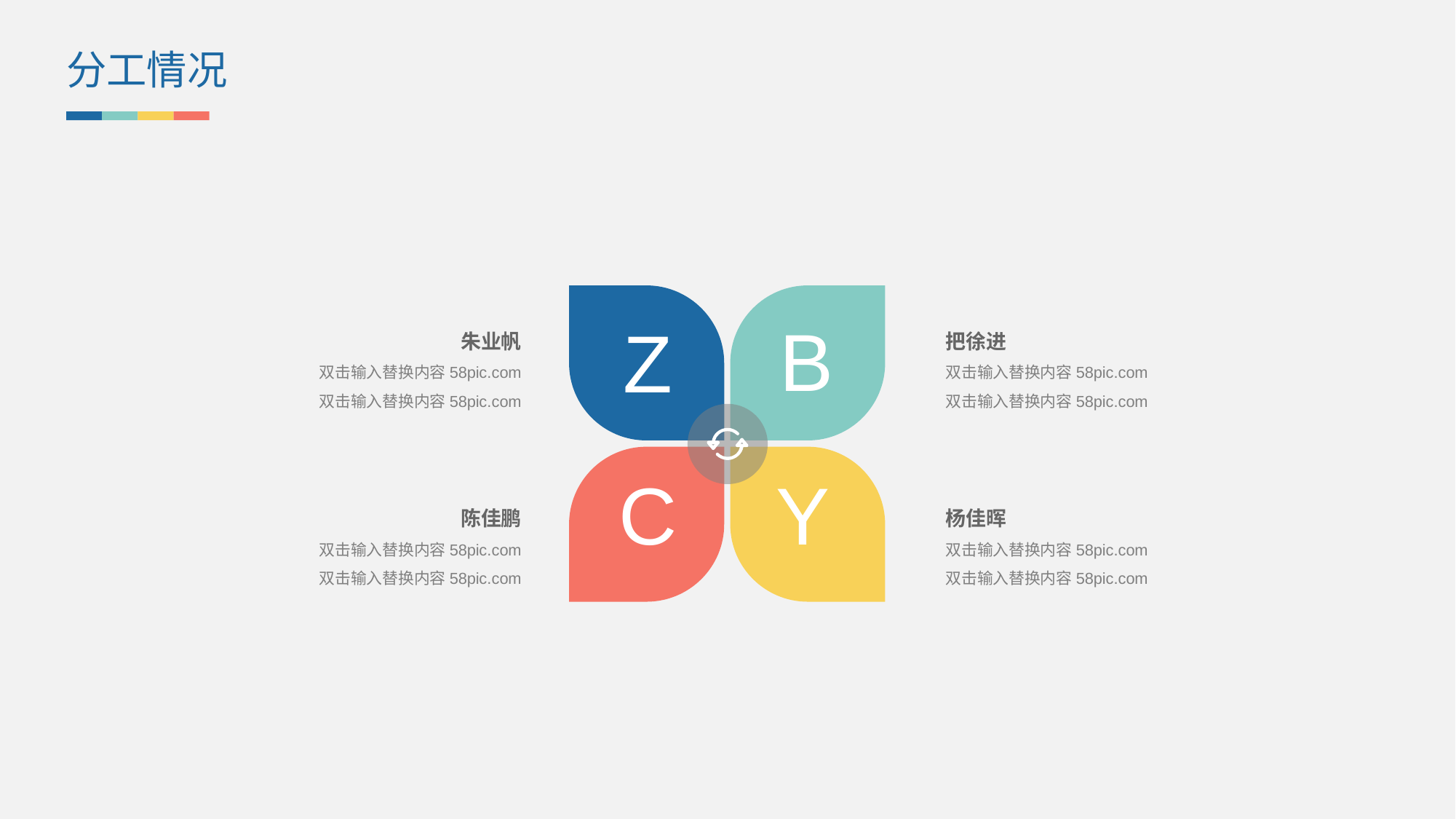

分工情况

B
Z
朱业帆
双击输入替换内容58pic.com
双击输入替换内容58pic.com
把徐进
双击输入替换内容58pic.com
双击输入替换内容58pic.com

C
Y
陈佳鹏
双击输入替换内容58pic.com
双击输入替换内容58pic.com
杨佳晖
双击输入替换内容58pic.com
双击输入替换内容58pic.com